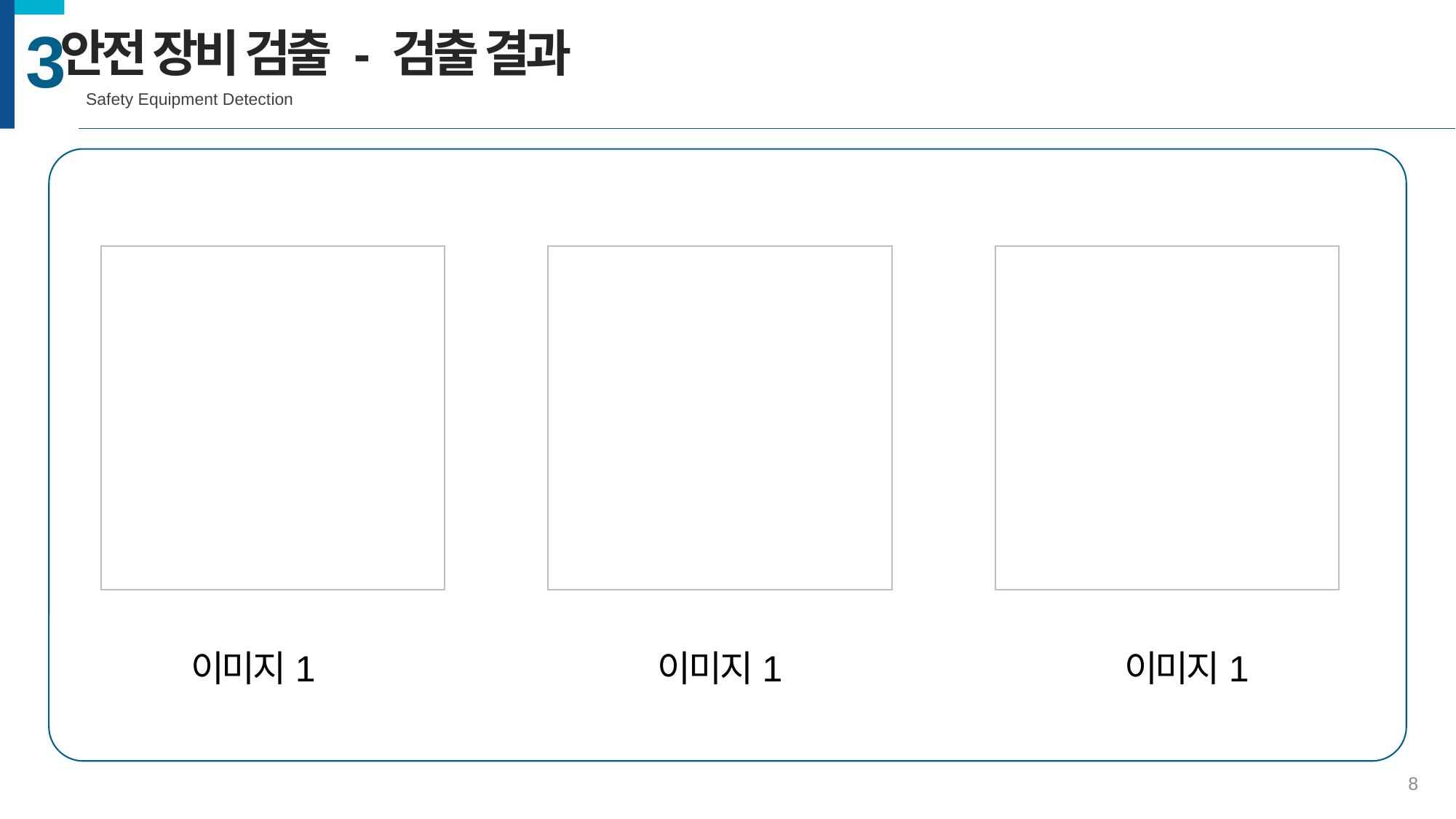

안전 장비 검출 - 검출 결과
Safety Equipment Detection
3

이미지1
이미지1
이미지1
8